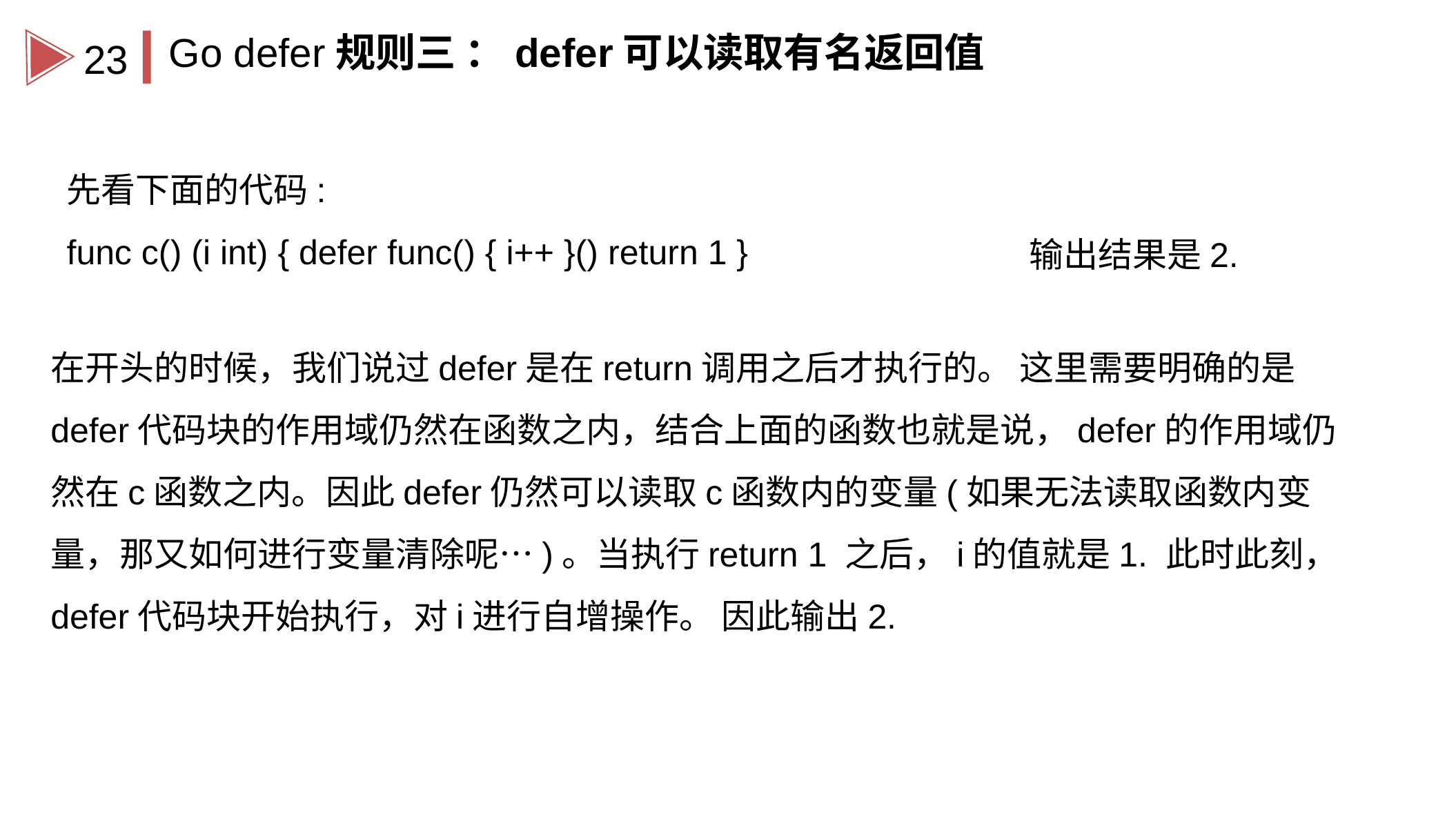

Go defer规则三 ：defer可以读取有名返回值
23

先看下面的代码:
func c() (i int) { defer func() { i++ }() return 1 }
输出结果是2.
在开头的时候，我们说过defer是在return调用之后才执行的。 这里需要明确的是defer代码块的作用域仍然在函数之内，结合上面的函数也就是说，defer的作用域仍然在c函数之内。因此defer仍然可以读取c函数内的变量(如果无法读取函数内变量，那又如何进行变量清除呢…)。当执行return 1 之后，i的值就是1. 此时此刻，defer代码块开始执行，对i进行自增操作。 因此输出2.